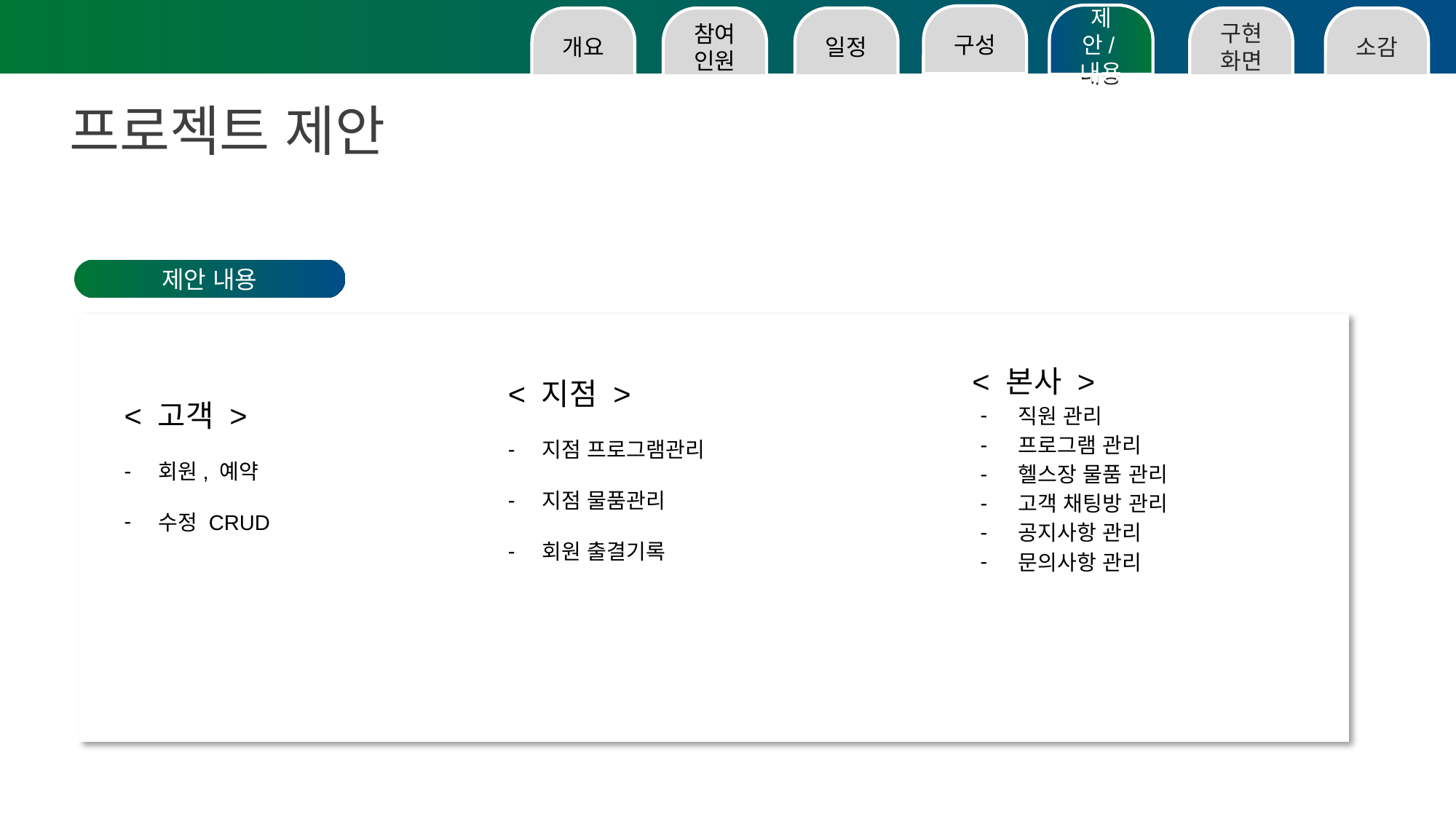

제안/내용
구성
개요
일정
구성
구현화면
소감
제안/내용
참여인원
프로젝트 제안
제안 내용

 < 본사 >
직원 관리
프로그램 관리
헬스장 물품 관리
고객 채팅방 관리
공지사항 관리
문의사항 관리

< 지점 >
지점 프로그램관리
지점 물품관리
회원 출결기록
< 고객 >
회원, 예약
수정 CRUD